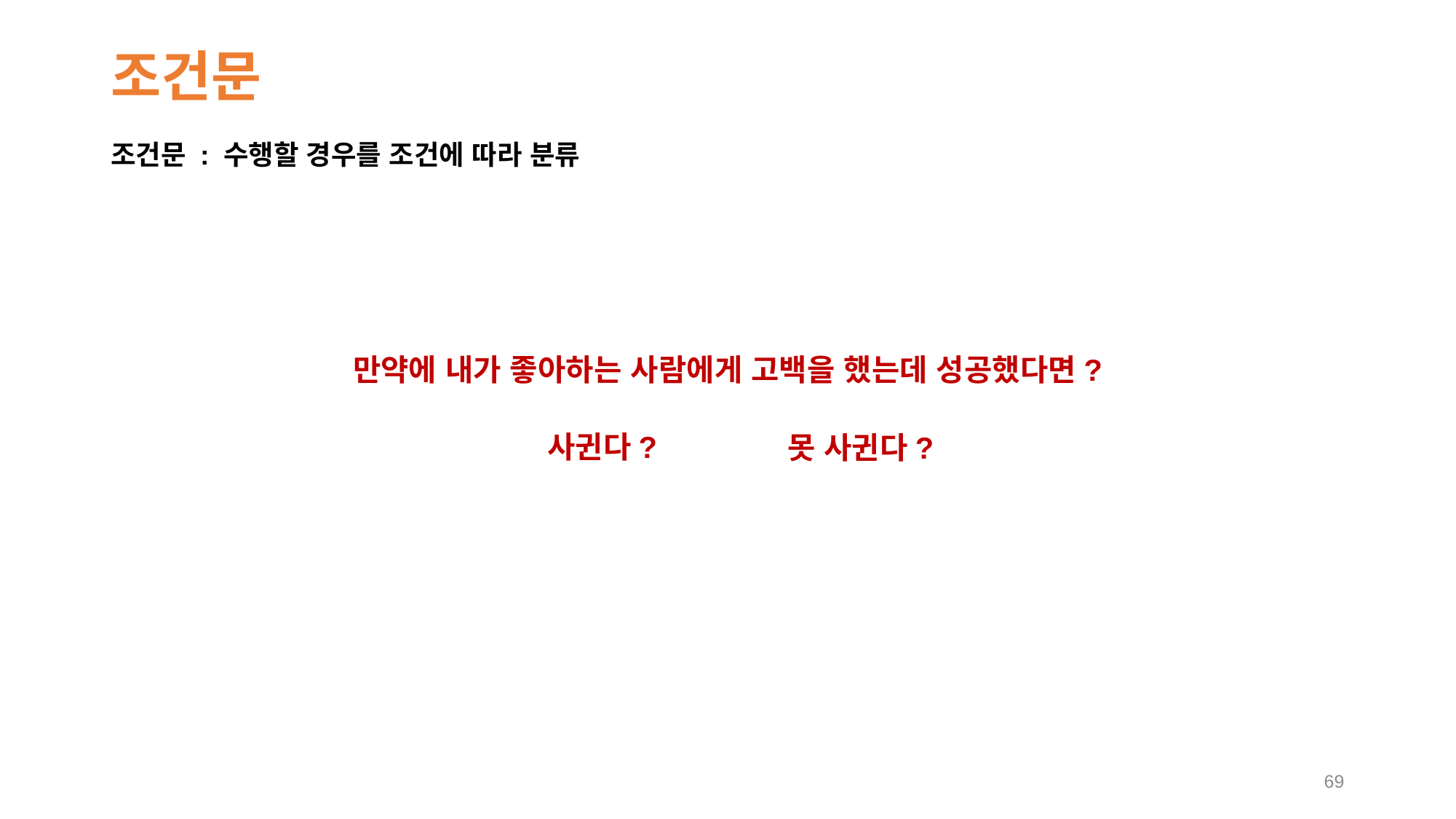

# 조건문
조건문 : 수행할 경우를 조건에 따라 분류

만약에 내가 좋아하는 사람에게 고백을 했는데 성공했다면?
사귄다?
못 사귄다?
69